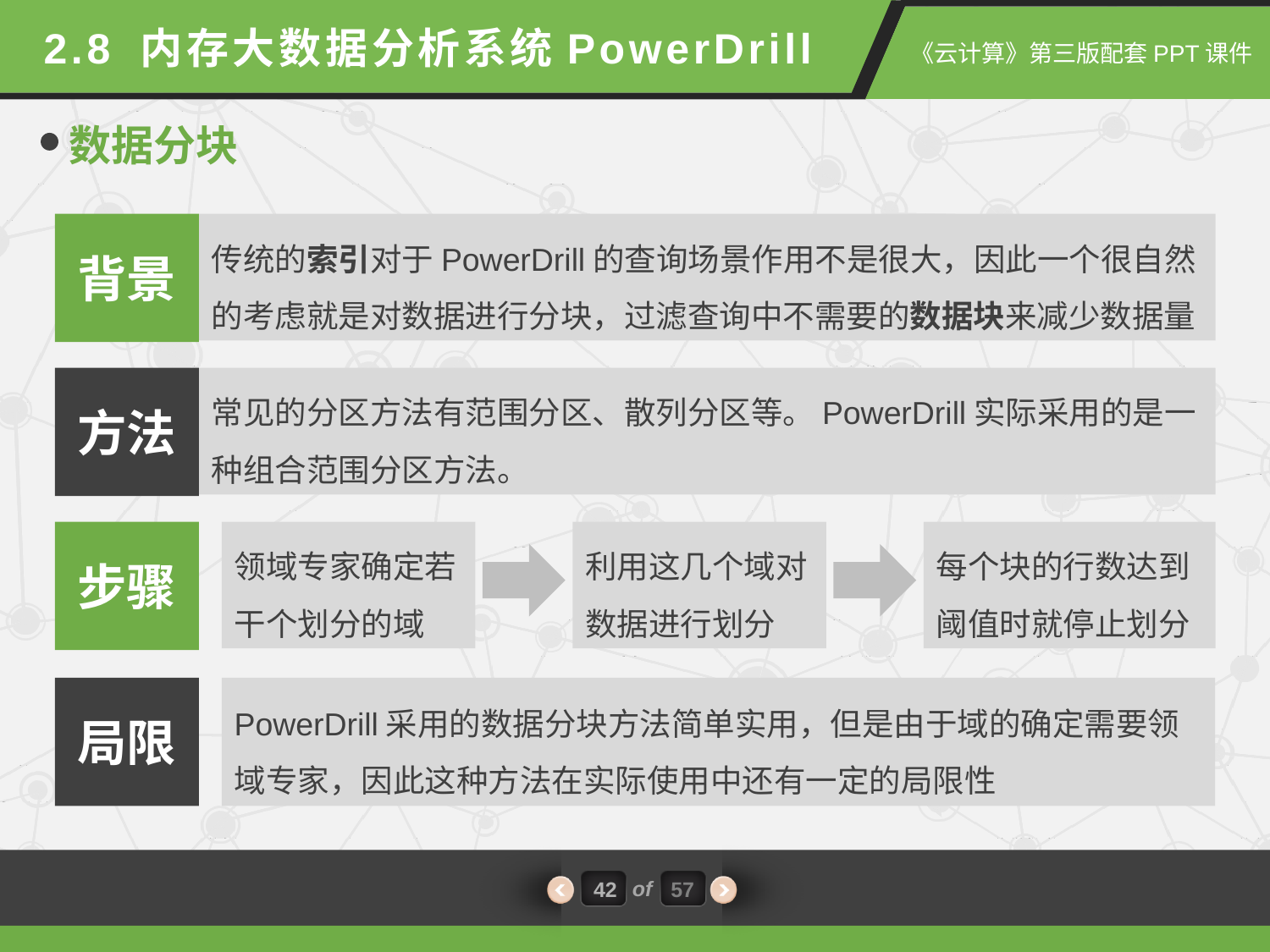

2.8 内存大数据分析系统PowerDrill
数据分块

传统的索引对于PowerDrill的查询场景作用不是很大，因此一个很自然的考虑就是对数据进行分块，过滤查询中不需要的数据块来减少数据量
背景

常见的分区方法有范围分区、散列分区等。PowerDrill实际采用的是一种组合范围分区方法。
方法

领域专家确定若干个划分的域
利用这几个域对数据进行划分
每个块的行数达到阈值时就停止划分

步骤

PowerDrill采用的数据分块方法简单实用，但是由于域的确定需要领域专家，因此这种方法在实际使用中还有一定的局限性
局限
42